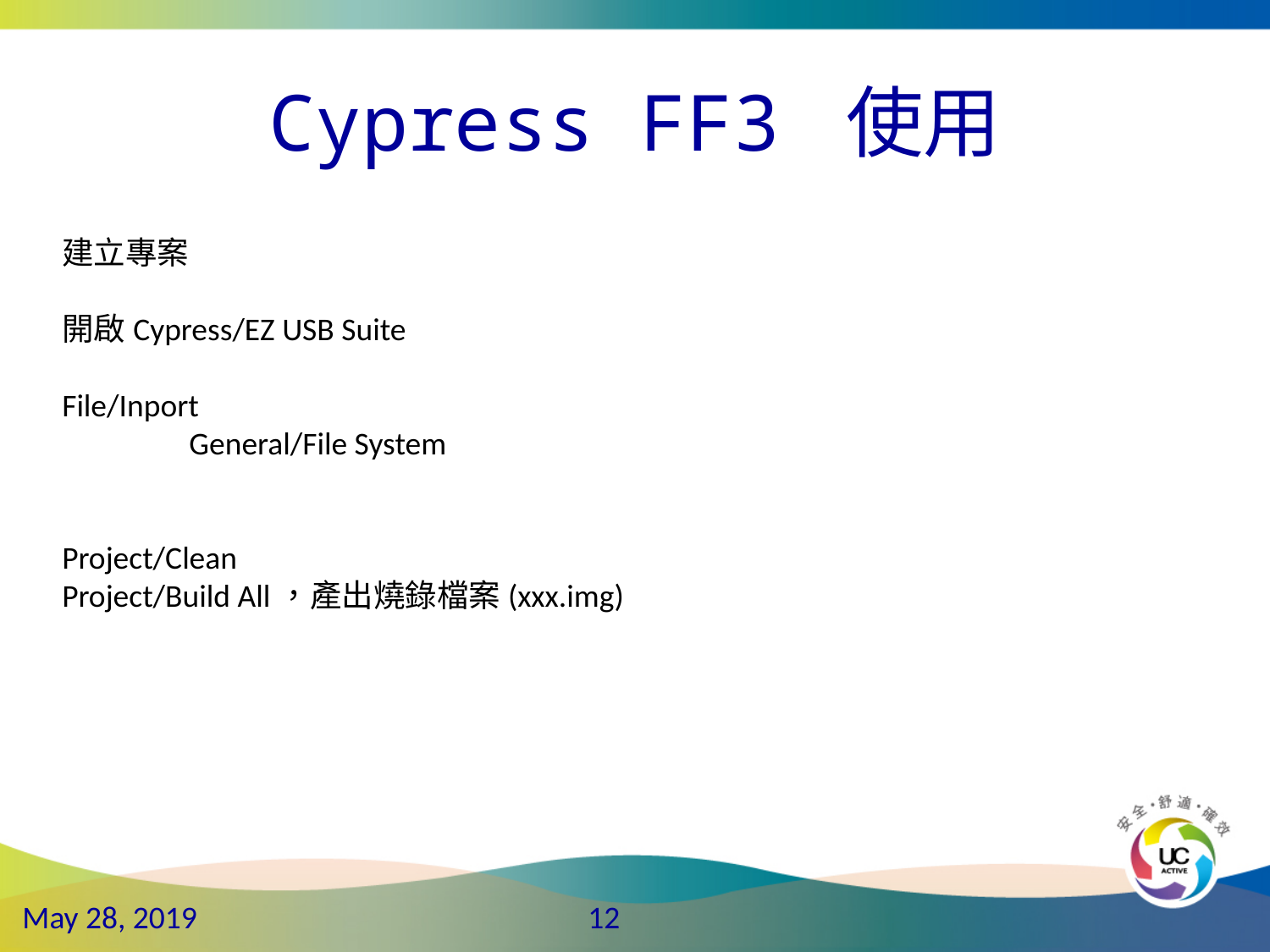

# Cypress FF3 使用
建立專案

開啟Cypress/EZ USB Suite

File/Inport
	General/File System

Project/Clean
Project/Build All，產出燒錄檔案(xxx.img)